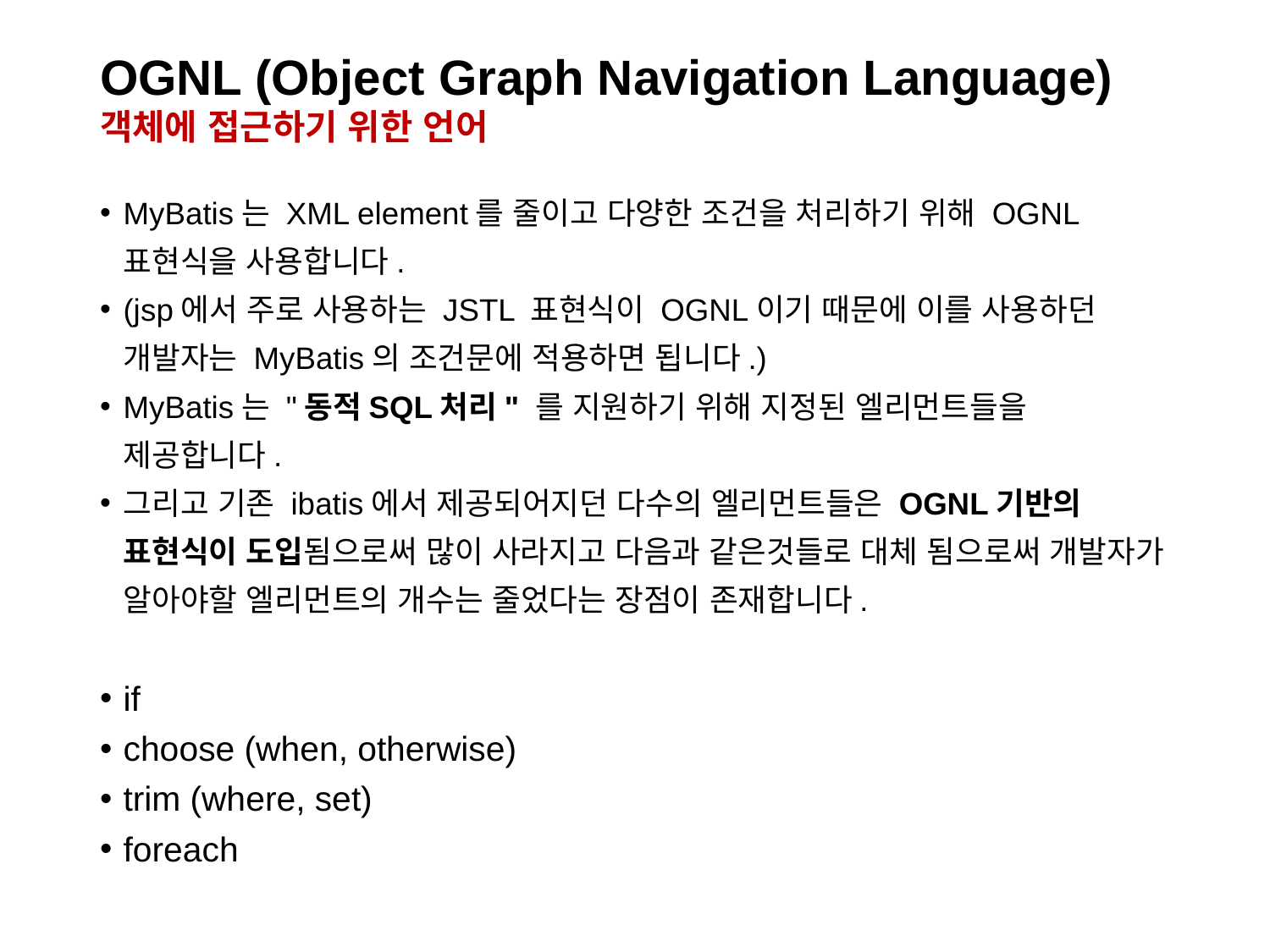

# OGNL (Object Graph Navigation Language) 객체에 접근하기 위한 언어
MyBatis는 XML element를 줄이고 다양한 조건을 처리하기 위해 OGNL 표현식을 사용합니다.
(jsp에서 주로 사용하는 JSTL 표현식이 OGNL이기 때문에 이를 사용하던 개발자는 MyBatis의 조건문에 적용하면 됩니다.)
MyBatis는 "동적SQL처리" 를 지원하기 위해 지정된 엘리먼트들을 제공합니다.
그리고 기존 ibatis에서 제공되어지던 다수의 엘리먼트들은 OGNL기반의 표현식이 도입됨으로써 많이 사라지고 다음과 같은것들로 대체 됨으로써 개발자가 알아야할 엘리먼트의 개수는 줄었다는 장점이 존재합니다.

if
choose (when, otherwise)
trim (where, set)
foreach